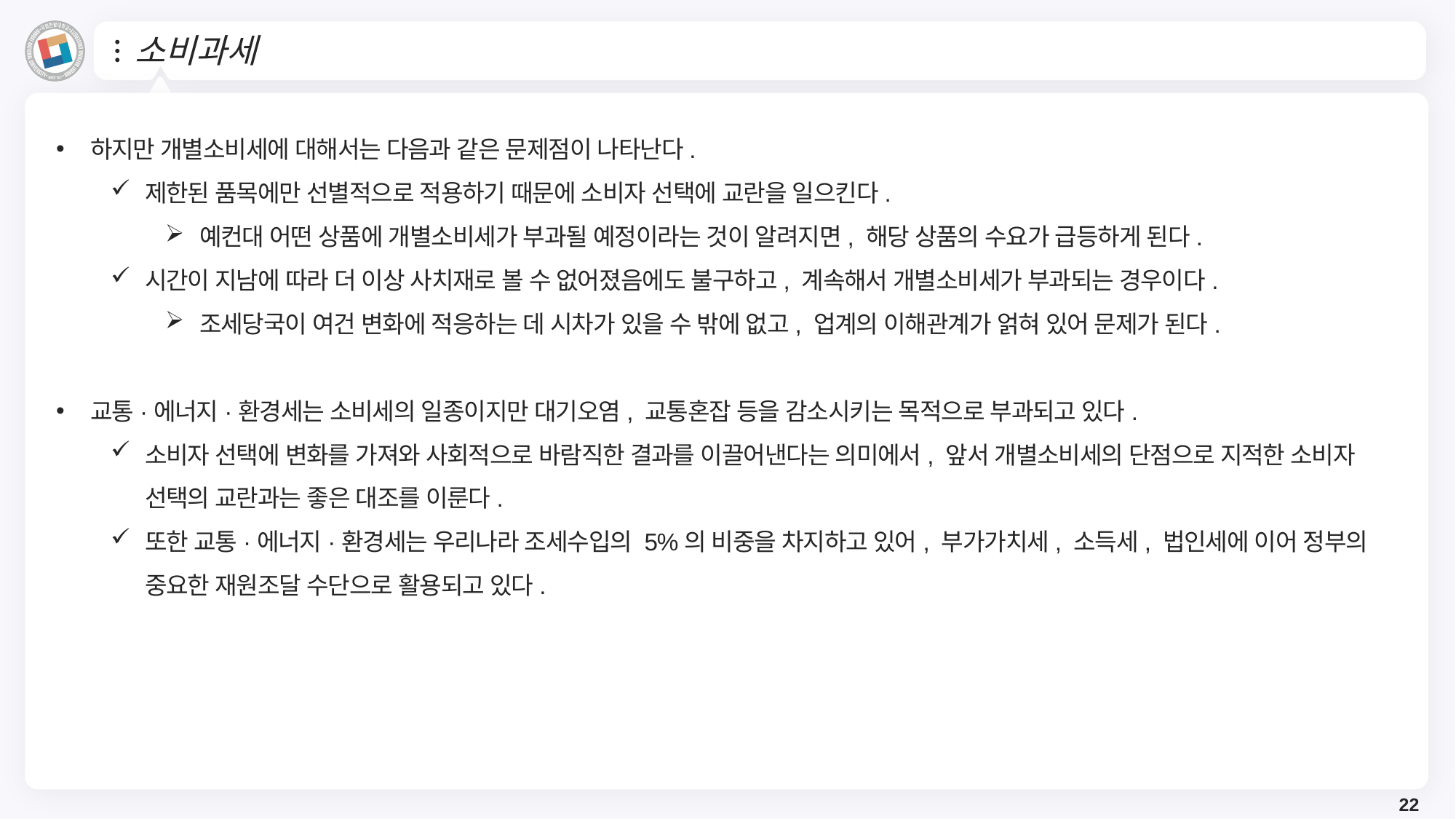

# 소비과세
하지만 개별소비세에 대해서는 다음과 같은 문제점이 나타난다.
제한된 품목에만 선별적으로 적용하기 때문에 소비자 선택에 교란을 일으킨다.
예컨대 어떤 상품에 개별소비세가 부과될 예정이라는 것이 알려지면, 해당 상품의 수요가 급등하게 된다.
시간이 지남에 따라 더 이상 사치재로 볼 수 없어졌음에도 불구하고, 계속해서 개별소비세가 부과되는 경우이다.
조세당국이 여건 변화에 적응하는 데 시차가 있을 수 밖에 없고, 업계의 이해관계가 얽혀 있어 문제가 된다.

교통·에너지·환경세는 소비세의 일종이지만 대기오염, 교통혼잡 등을 감소시키는 목적으로 부과되고 있다.
소비자 선택에 변화를 가져와 사회적으로 바람직한 결과를 이끌어낸다는 의미에서, 앞서 개별소비세의 단점으로 지적한 소비자 선택의 교란과는 좋은 대조를 이룬다.
또한 교통·에너지·환경세는 우리나라 조세수입의 5%의 비중을 차지하고 있어, 부가가치세, 소득세, 법인세에 이어 정부의 중요한 재원조달 수단으로 활용되고 있다.

22